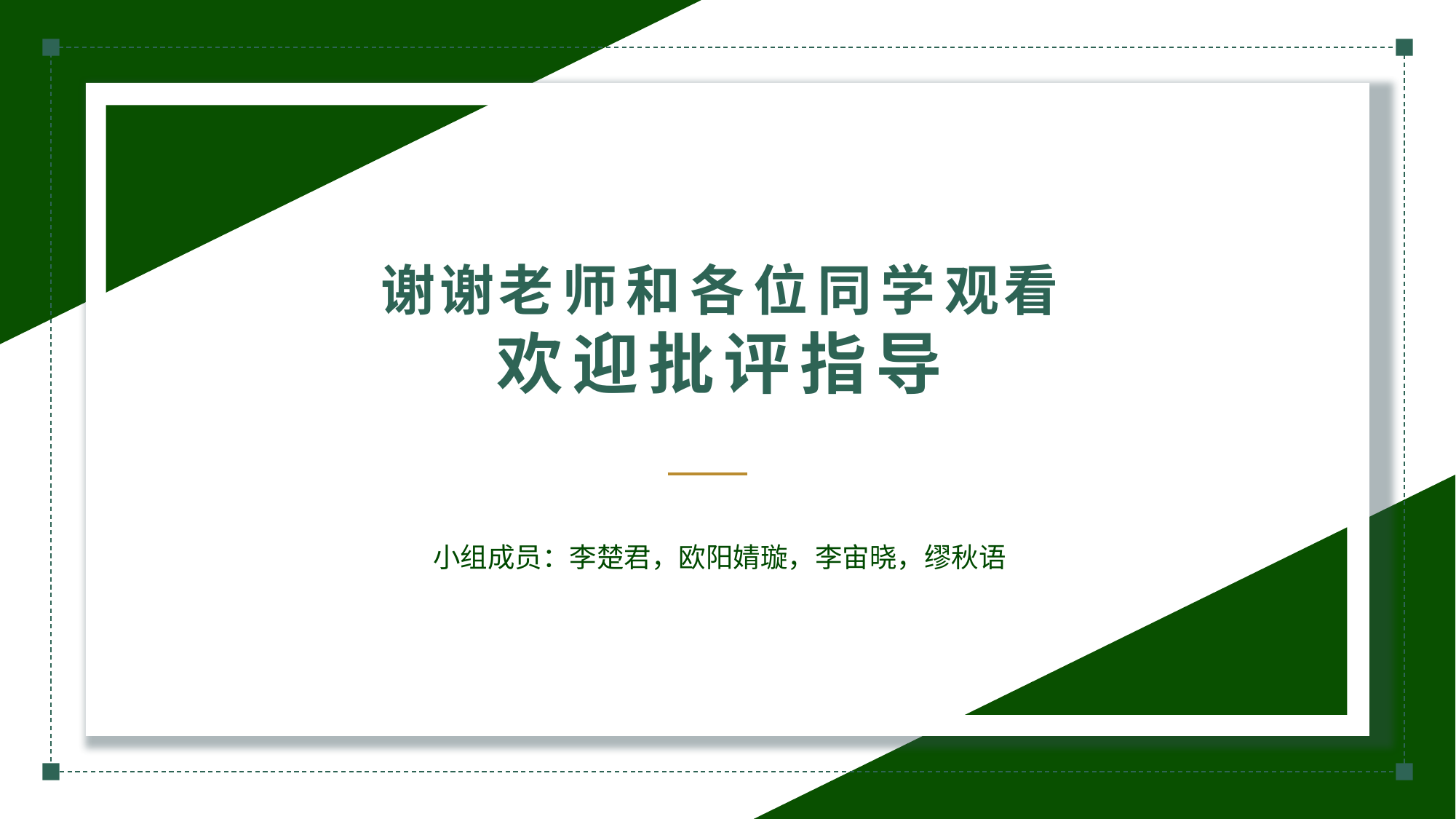

谢谢老师和各位同学观看
欢迎批评指导
小组成员：李楚君，欧阳婧璇，李宙晓，缪秋语